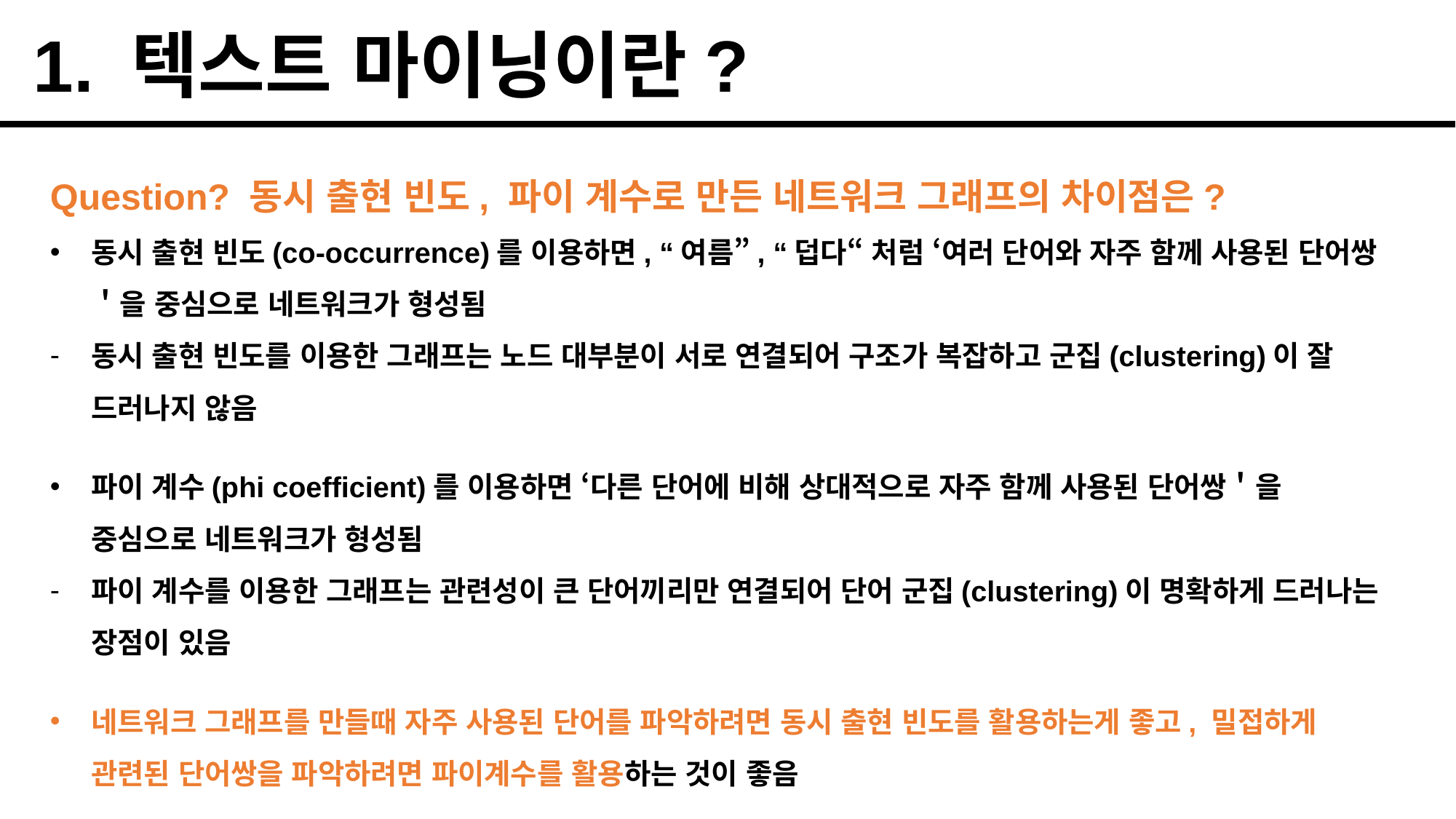

1. 텍스트 마이닝이란?
Question? 동시 출현 빈도, 파이 계수로 만든 네트워크 그래프의 차이점은?
동시 출현 빈도(co-occurrence)를 이용하면, “여름”, “덥다“ 처럼 ‘여러 단어와 자주 함께 사용된 단어쌍＇을 중심으로 네트워크가 형성됨
동시 출현 빈도를 이용한 그래프는 노드 대부분이 서로 연결되어 구조가 복잡하고 군집(clustering)이 잘 드러나지 않음

파이 계수(phi coefficient)를 이용하면 ‘다른 단어에 비해 상대적으로 자주 함께 사용된 단어쌍＇을 중심으로 네트워크가 형성됨
파이 계수를 이용한 그래프는 관련성이 큰 단어끼리만 연결되어 단어 군집(clustering)이 명확하게 드러나는 장점이 있음

네트워크 그래프를 만들때 자주 사용된 단어를 파악하려면 동시 출현 빈도를 활용하는게 좋고, 밀접하게 관련된 단어쌍을 파악하려면 파이계수를 활용하는 것이 좋음